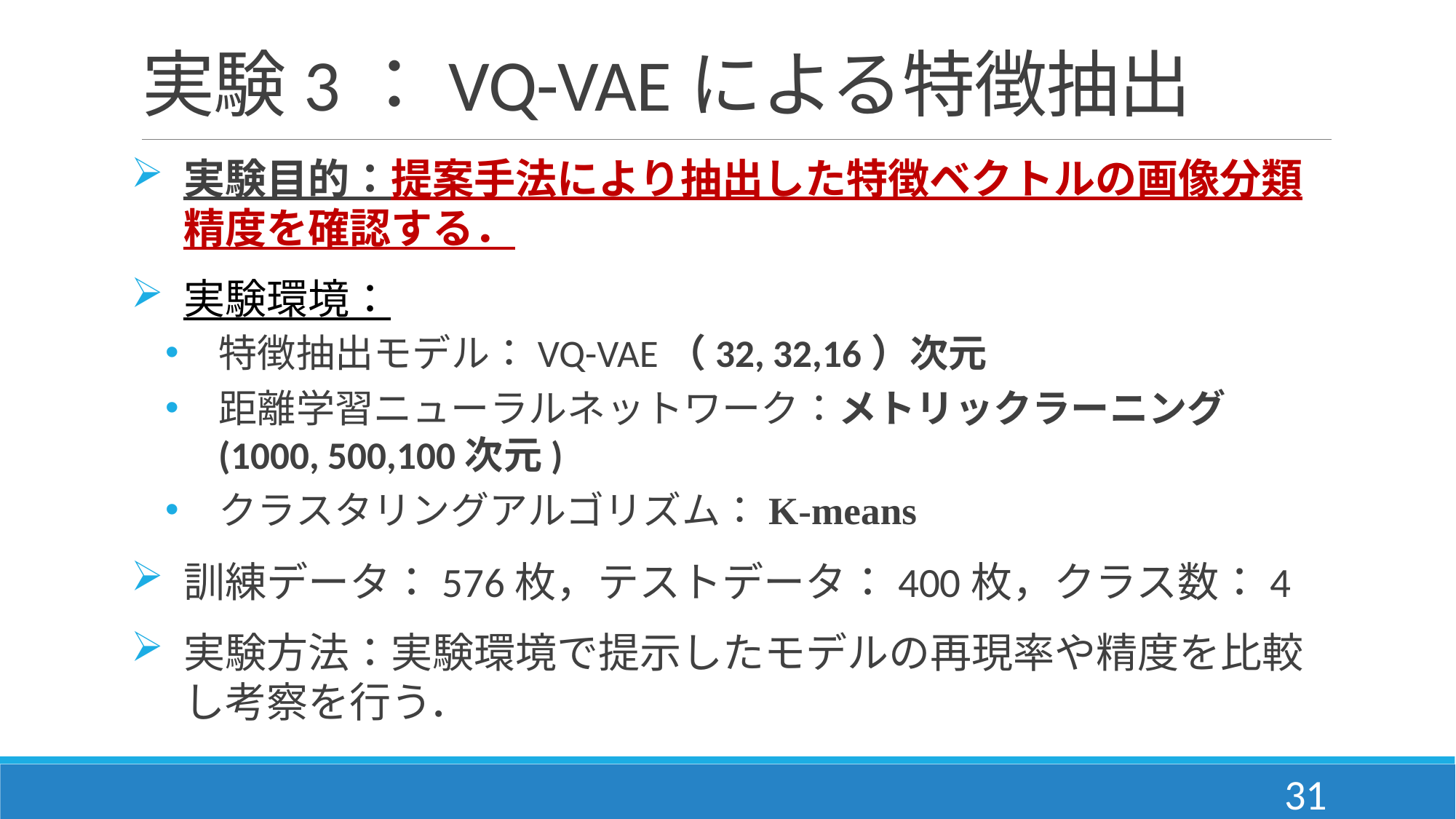

# 実験3：VQ-VAEによる特徴抽出
実験目的：提案手法により抽出した特徴ベクトルの画像分類精度を確認する．
実験環境：
特徴抽出モデル：VQ-VAE（32, 32,16）次元
距離学習ニューラルネットワーク：メトリックラーニング(1000, 500,100次元)
クラスタリングアルゴリズム：K-means
訓練データ：576枚，テストデータ：400枚，クラス数：4
実験方法：実験環境で提示したモデルの再現率や精度を比較し考察を行う．

31